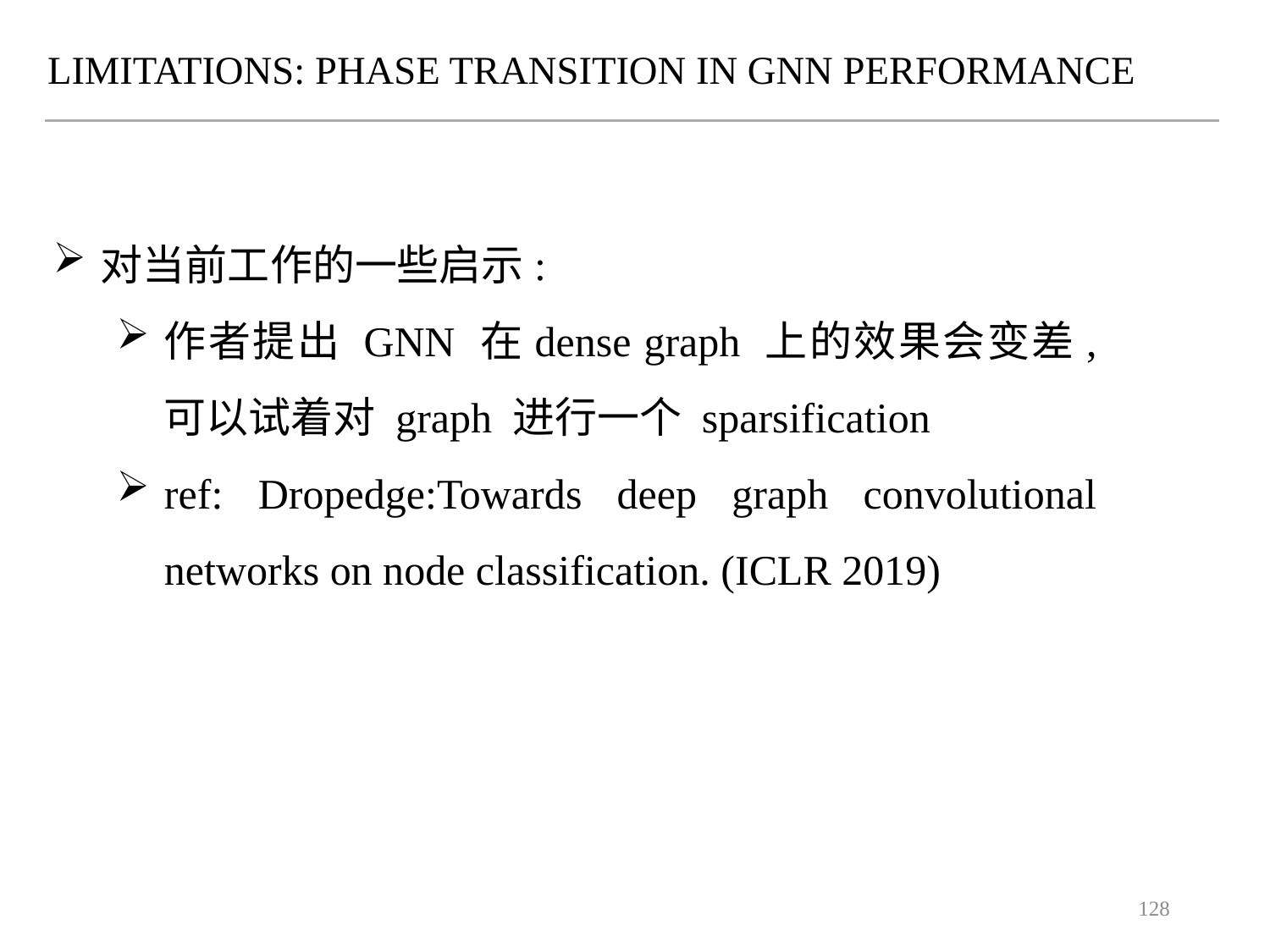

LIMITATIONS: PHASE TRANSITION IN GNN PERFORMANCE

对当前工作的一些启示:
作者提出 GNN 在dense graph 上的效果会变差, 可以试着对 graph 进行一个 sparsification
ref: Dropedge:Towards deep graph convolutional networks on node classification. (ICLR 2019)
128